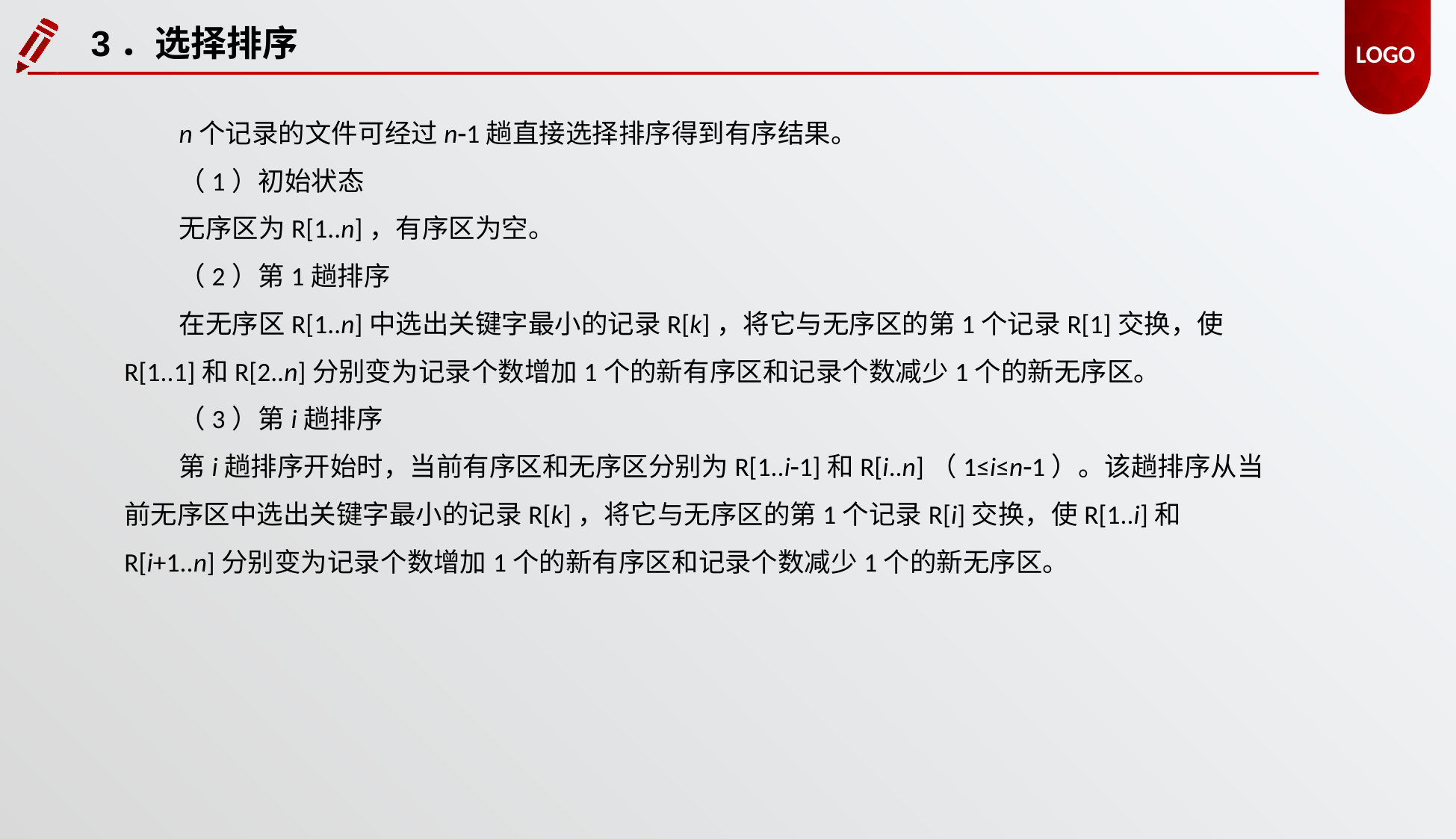

3．选择排序
n个记录的文件可经过n−1趟直接选择排序得到有序结果。
（1）初始状态
无序区为R[1..n]，有序区为空。
（2）第1趟排序
在无序区R[1..n]中选出关键字最小的记录R[k]，将它与无序区的第1个记录R[1]交换，使R[1..1]和R[2..n]分别变为记录个数增加1个的新有序区和记录个数减少1个的新无序区。
（3）第i趟排序
第i趟排序开始时，当前有序区和无序区分别为R[1..i−1]和R[i..n]（1≤i≤n−1）。该趟排序从当前无序区中选出关键字最小的记录R[k]，将它与无序区的第1个记录R[i]交换，使R[1..i]和R[i+1..n]分别变为记录个数增加1个的新有序区和记录个数减少1个的新无序区。